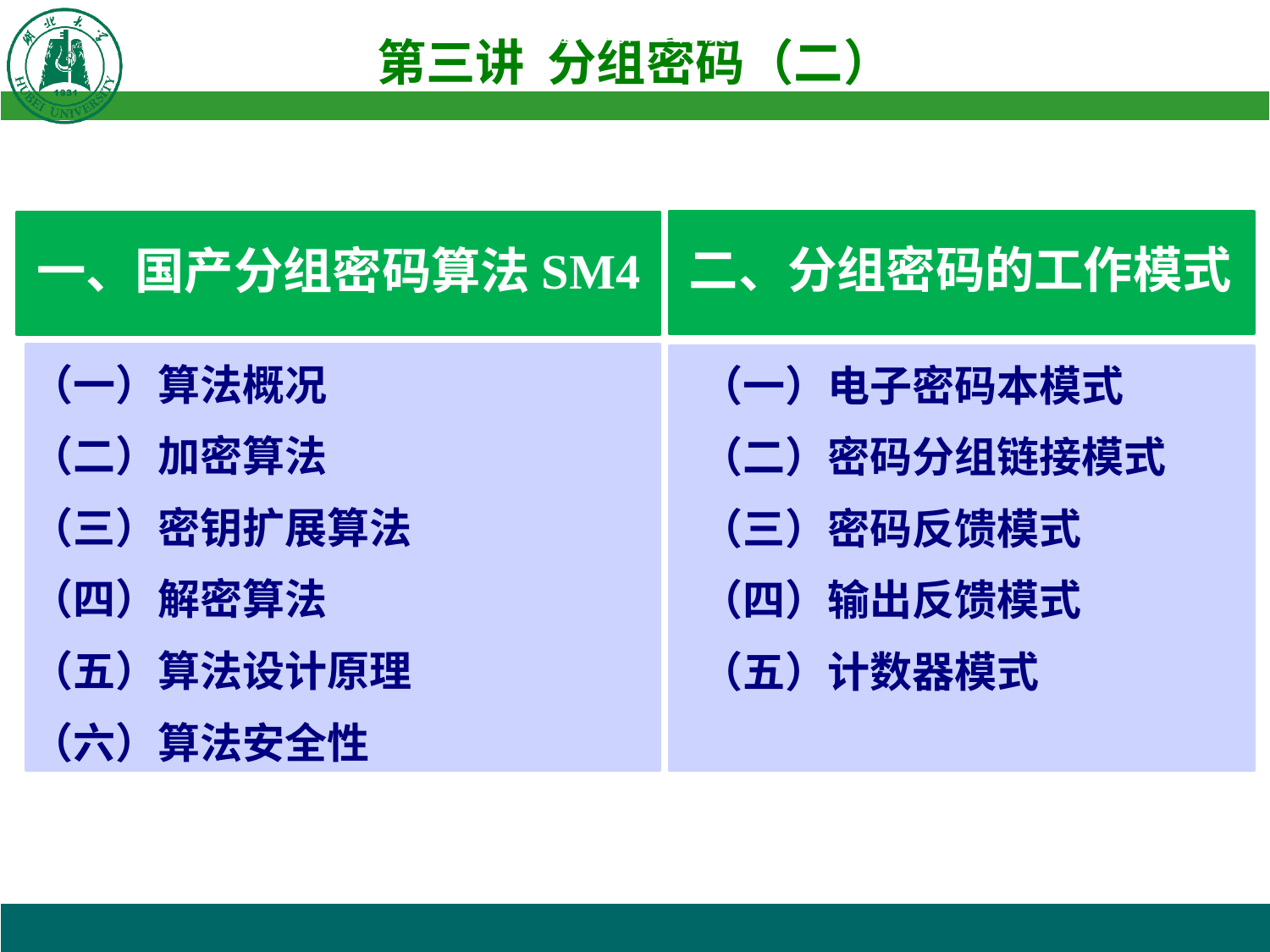

分组密码的工作模式
二、分组密码的工作模式

二、分组密码的工作模式

一、国产分组密码算法SM4

（一）算法概况
（二）加密算法
（三）密钥扩展算法
（四）解密算法
（五）算法设计原理
（六）算法安全性

（一）电子密码本模式
（二）密码分组链接模式
（三）密码反馈模式
（四）输出反馈模式
（五）计数器模式